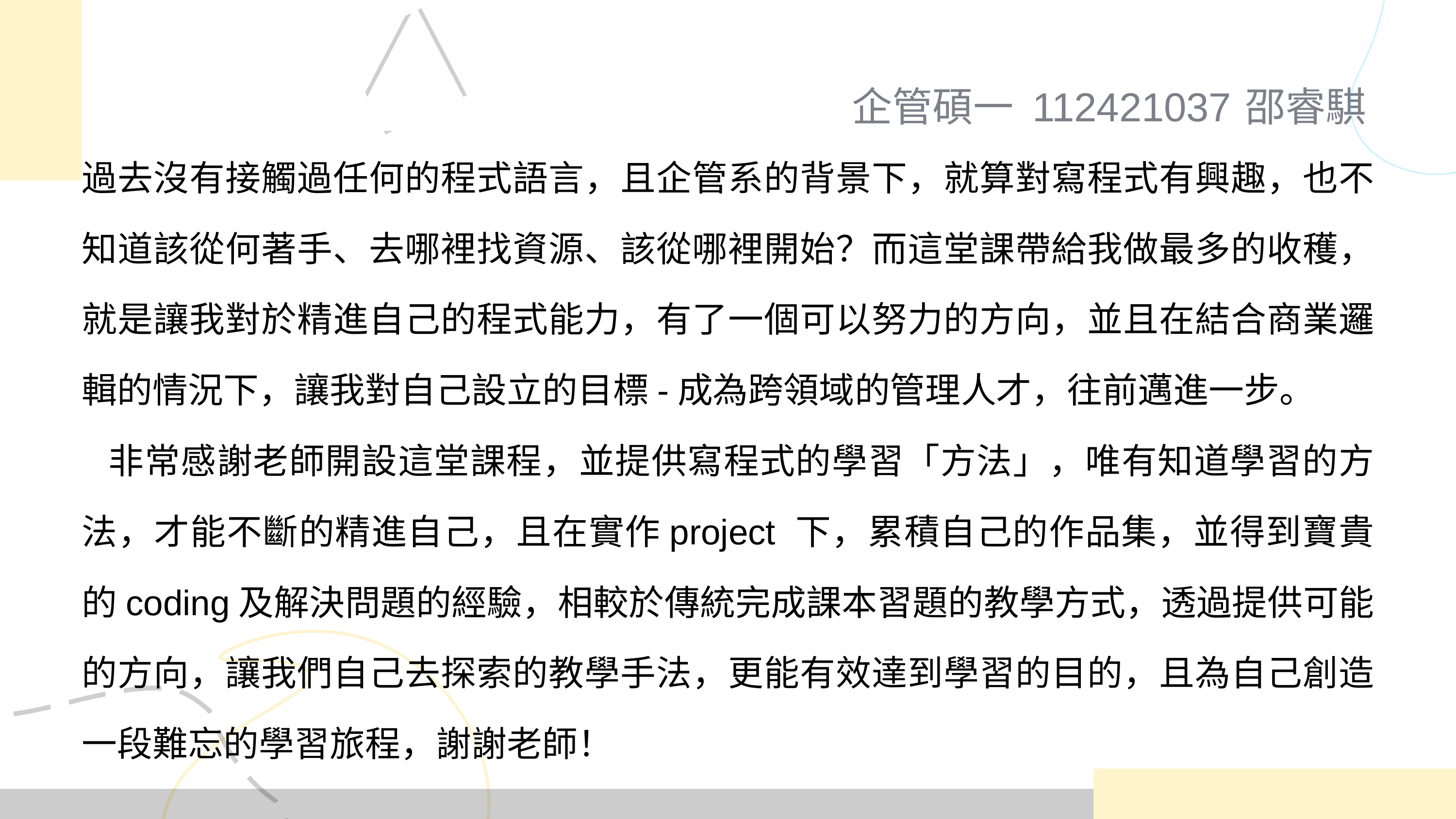

企管碩一 112421037
邵睿騏
過去沒有接觸過任何的程式語言，且企管系的背景下，就算對寫程式有興趣，也不知道該從何著手、去哪裡找資源、該從哪裡開始？而這堂課帶給我做最多的收穫，就是讓我對於精進自己的程式能力，有了一個可以努力的方向，並且在結合商業邏輯的情況下，讓我對自己設立的目標-成為跨領域的管理人才，往前邁進一步。
  非常感謝老師開設這堂課程，並提供寫程式的學習「方法」，唯有知道學習的方法，才能不斷的精進自己，且在實作project 下，累積自己的作品集，並得到寶貴的coding及解決問題的經驗，相較於傳統完成課本習題的教學方式，透過提供可能的方向，讓我們自己去探索的教學手法，更能有效達到學習的目的，且為自己創造一段難忘的學習旅程，謝謝老師！